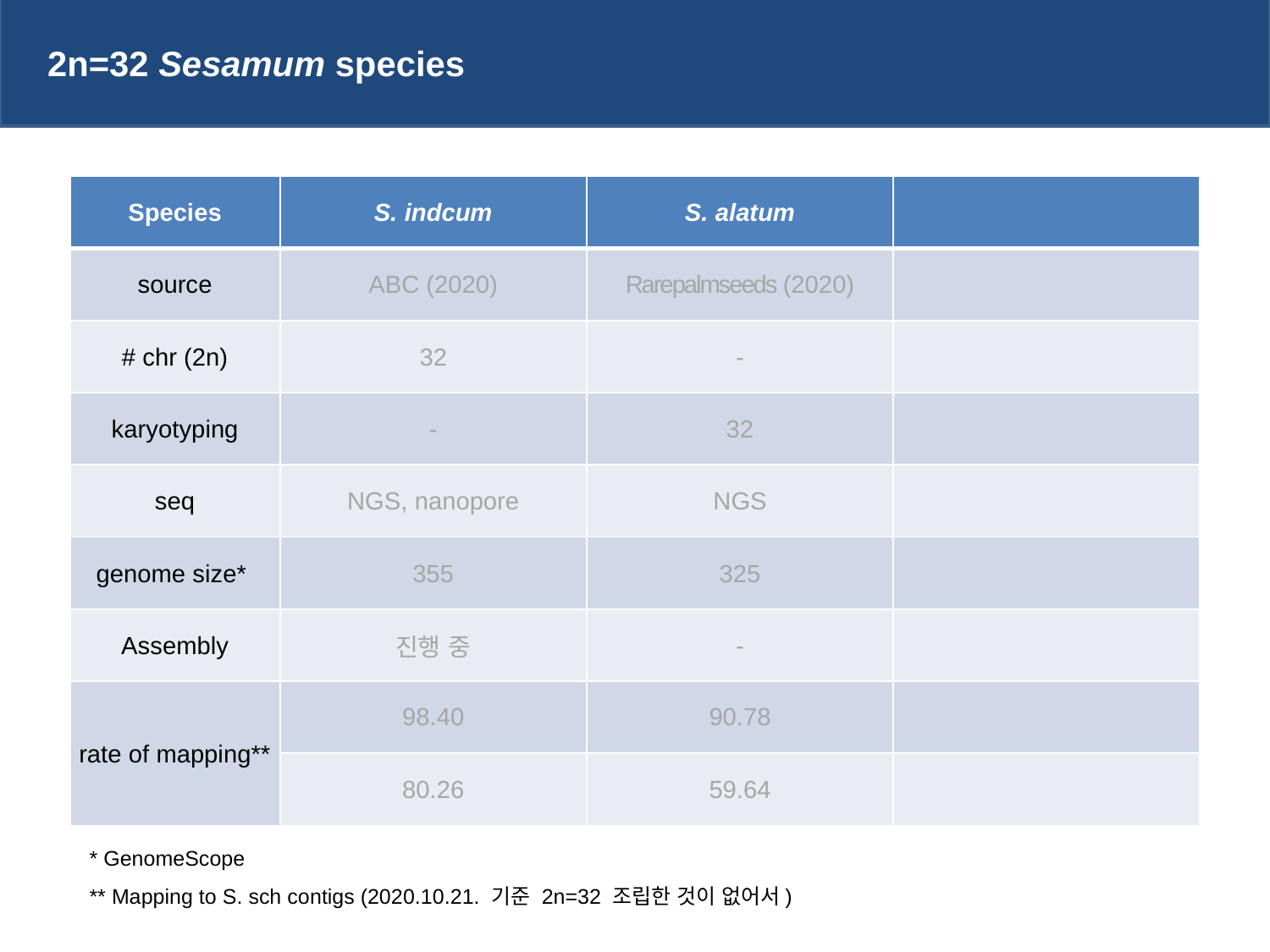

2n=32 Sesamum species
| Species | S. indcum | S. alatum |  |
| --- | --- | --- | --- |
| source | ABC (2020) | Rarepalmseeds (2020) |  |
| # chr (2n) | 32 | - |  |
| karyotyping | - | 32 |  |
| seq | NGS, nanopore | NGS |  |
| genome size\* | 355 | 325 |  |
| Assembly | 진행 중 | - |  |
| rate of mapping\*\* | 98.40 | 90.78 |  |
|  | 80.26 | 59.64 |  |

* GenomeScope
** Mapping to S. sch contigs (2020.10.21. 기준 2n=32 조립한 것이 없어서)